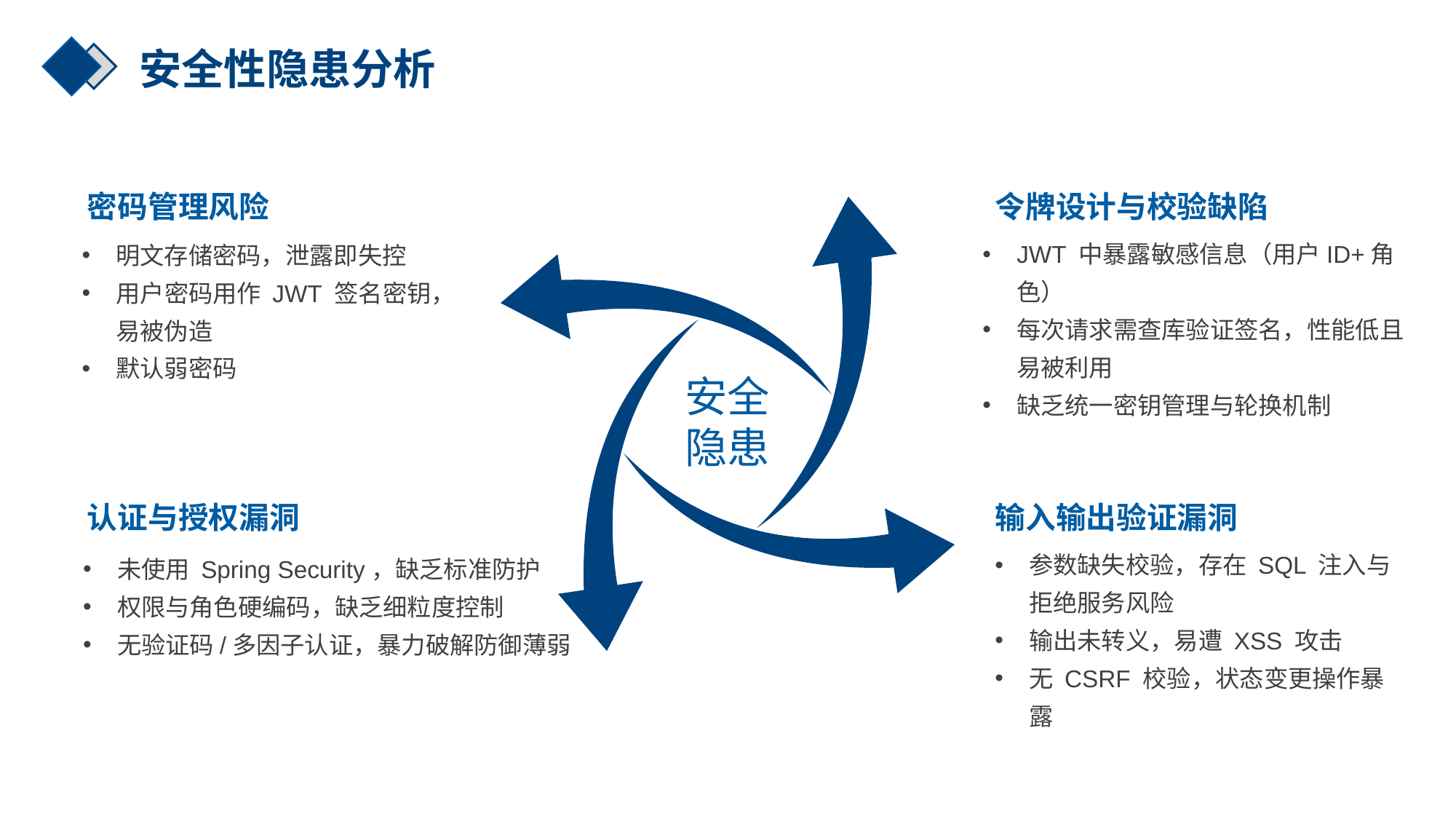

安全性隐患分析
密码管理风险
令牌设计与校验缺陷
JWT 中暴露敏感信息（用户ID+角色）
每次请求需查库验证签名，性能低且易被利用
缺乏统一密钥管理与轮换机制
明文存储密码，泄露即失控
用户密码用作 JWT 签名密钥，易被伪造
默认弱密码

安全隐患

认证与授权漏洞
输入输出验证漏洞
参数缺失校验，存在 SQL 注入与拒绝服务风险
输出未转义，易遭 XSS 攻击
无 CSRF 校验，状态变更操作暴露
未使用 Spring Security，缺乏标准防护
权限与角色硬编码，缺乏细粒度控制
无验证码/多因子认证，暴力破解防御薄弱